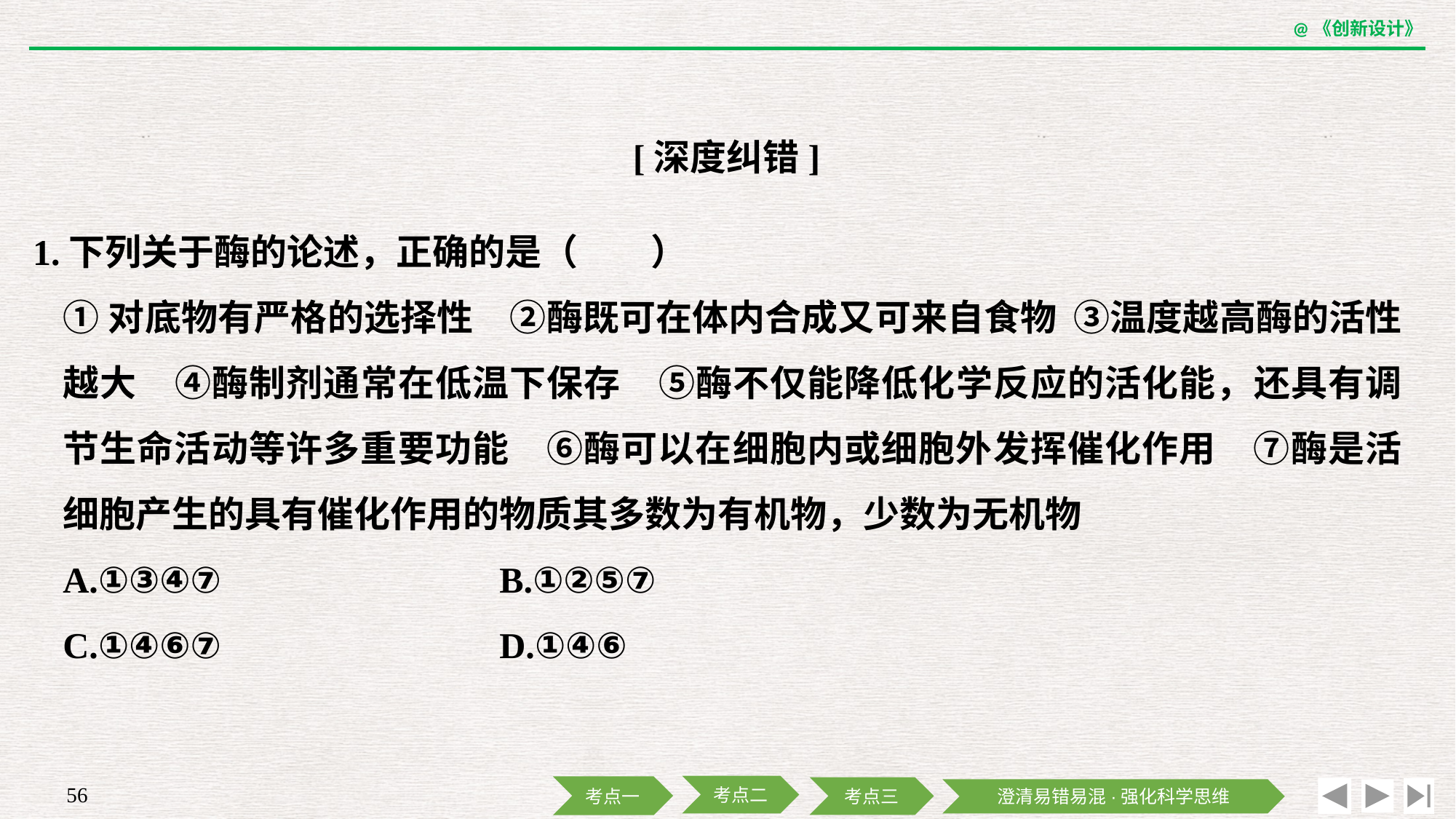

[深度纠错]
1.下列关于酶的论述，正确的是（　　）
	①对底物有严格的选择性　②酶既可在体内合成又可来自食物  ③温度越高酶的活性越大　④酶制剂通常在低温下保存　⑤酶不仅能降低化学反应的活化能，还具有调节生命活动等许多重要功能　⑥酶可以在细胞内或细胞外发挥催化作用　⑦酶是活细胞产生的具有催化作用的物质其多数为有机物，少数为无机物
	A.①③④⑦  			B.①②⑤⑦
	C.①④⑥⑦  			D.①④⑥